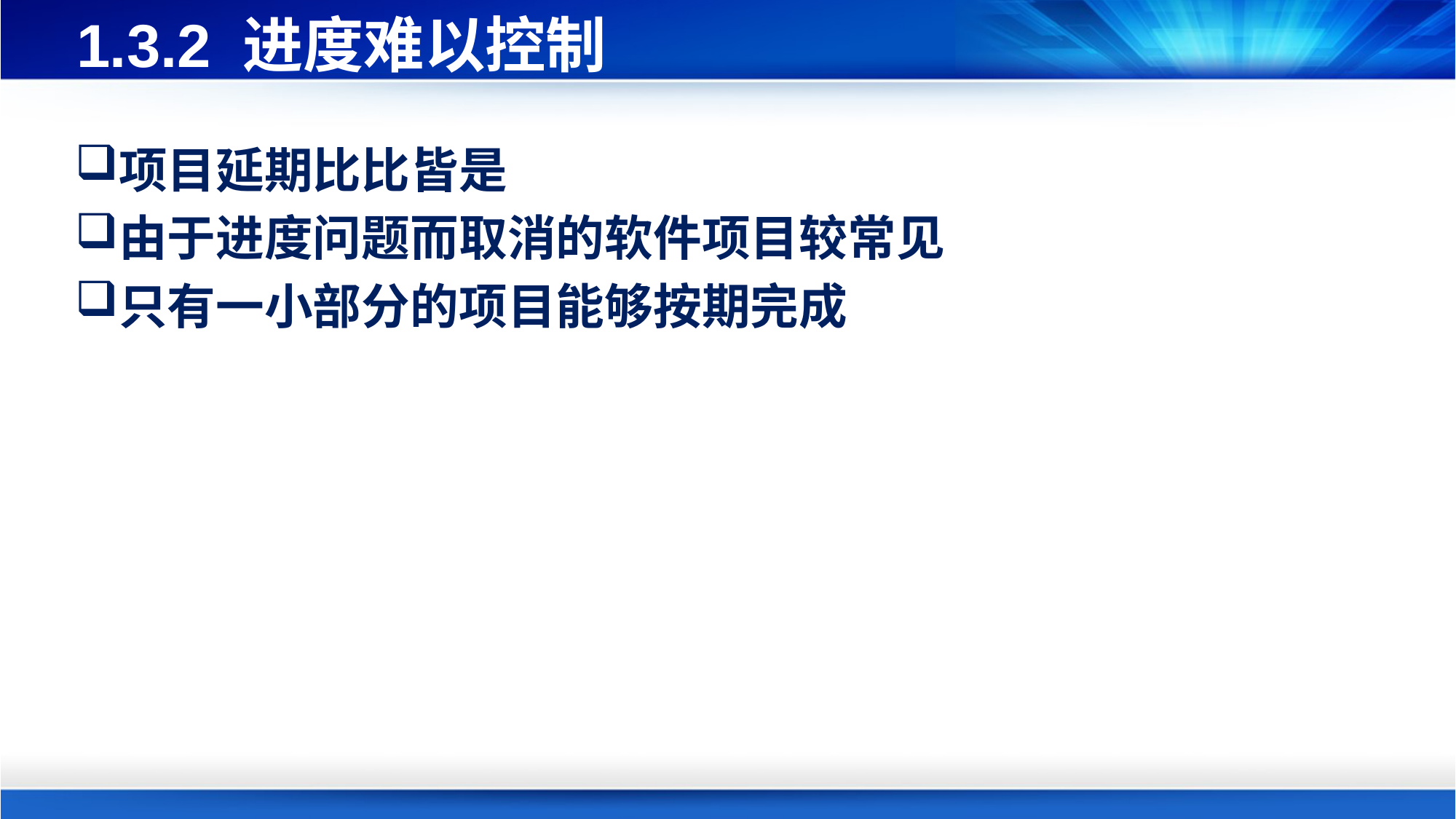

# 1.3.2 进度难以控制
项目延期比比皆是
由于进度问题而取消的软件项目较常见
只有一小部分的项目能够按期完成